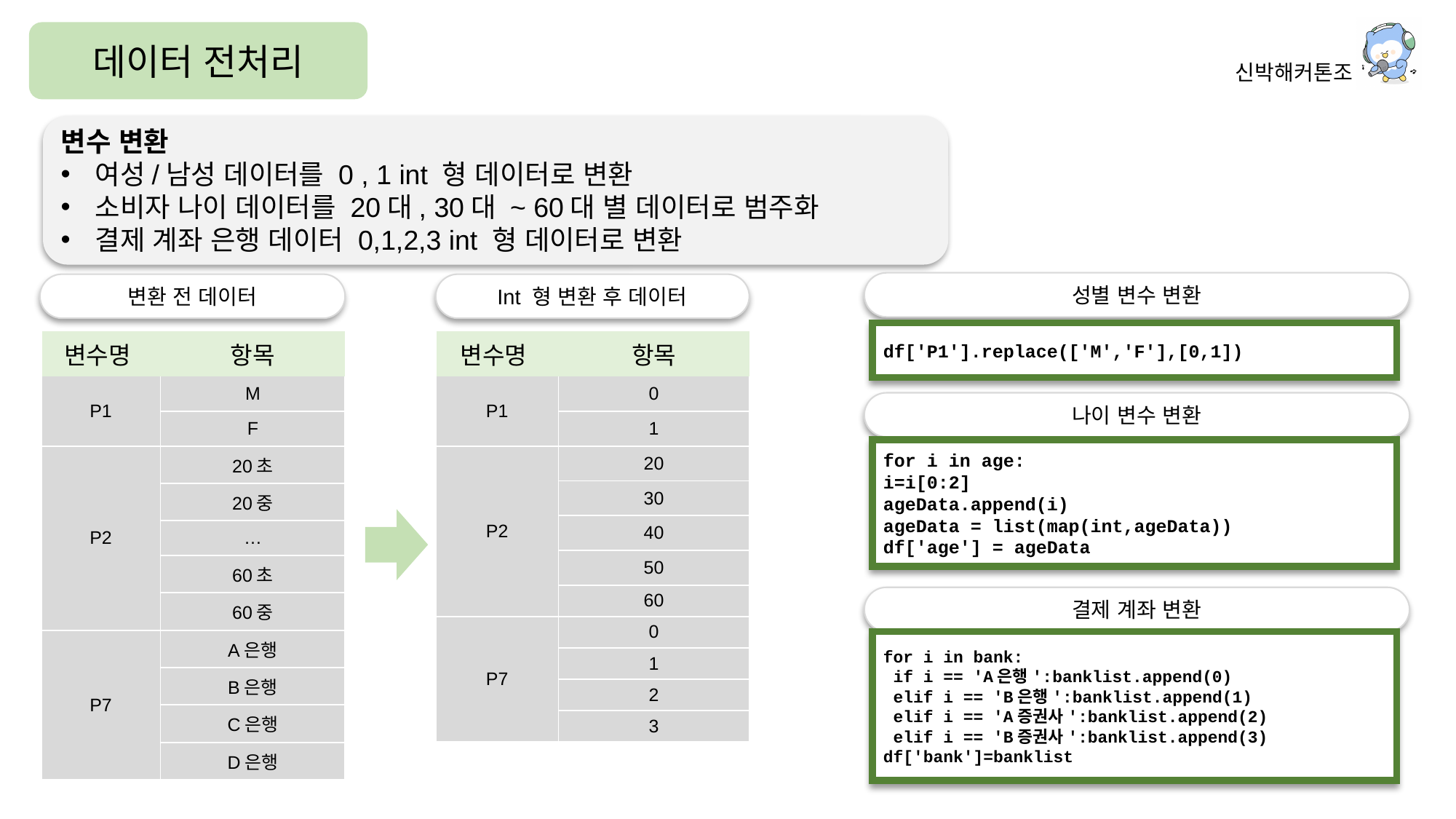

데이터 전처리
변수 변환
여성/남성 데이터를 0 , 1 int 형 데이터로 변환
소비자 나이 데이터를 20대, 30대 ~ 60대 별 데이터로 범주화
결제 계좌 은행 데이터 0,1,2,3 int 형 데이터로 변환
성별 변수 변환
변환 전 데이터
Int 형 변환 후 데이터
df['P1'].replace(['M','F'],[0,1])
| 변수명 | 항목 |
| --- | --- |
| P1 | M |
|  | F |
| P2 | 20초 |
|  | 20중 |
|  | … |
|  | 60초 |
|  | 60중 |
| P7 | A은행 |
|  | B은행 |
|  | C은행 |
|  | D은행 |
| 변수명 | 항목 |
| --- | --- |
| P1 | 0 |
|  | 1 |
| P2 | 20 |
|  | 30 |
|  | 40 |
|  | 50 |
|  | 60 |
| P7 | 0 |
|  | 1 |
|  | 2 |
|  | 3 |
나이 변수 변환
for i in age:
i=i[0:2]
ageData.append(i)
ageData = list(map(int,ageData))
df['age'] = ageData

결제 계좌 변환
for i in bank:
 if i == 'A은행':banklist.append(0)
 elif i == 'B은행':banklist.append(1)
 elif i == 'A증권사':banklist.append(2)
 elif i == 'B증권사':banklist.append(3)
df['bank']=banklist